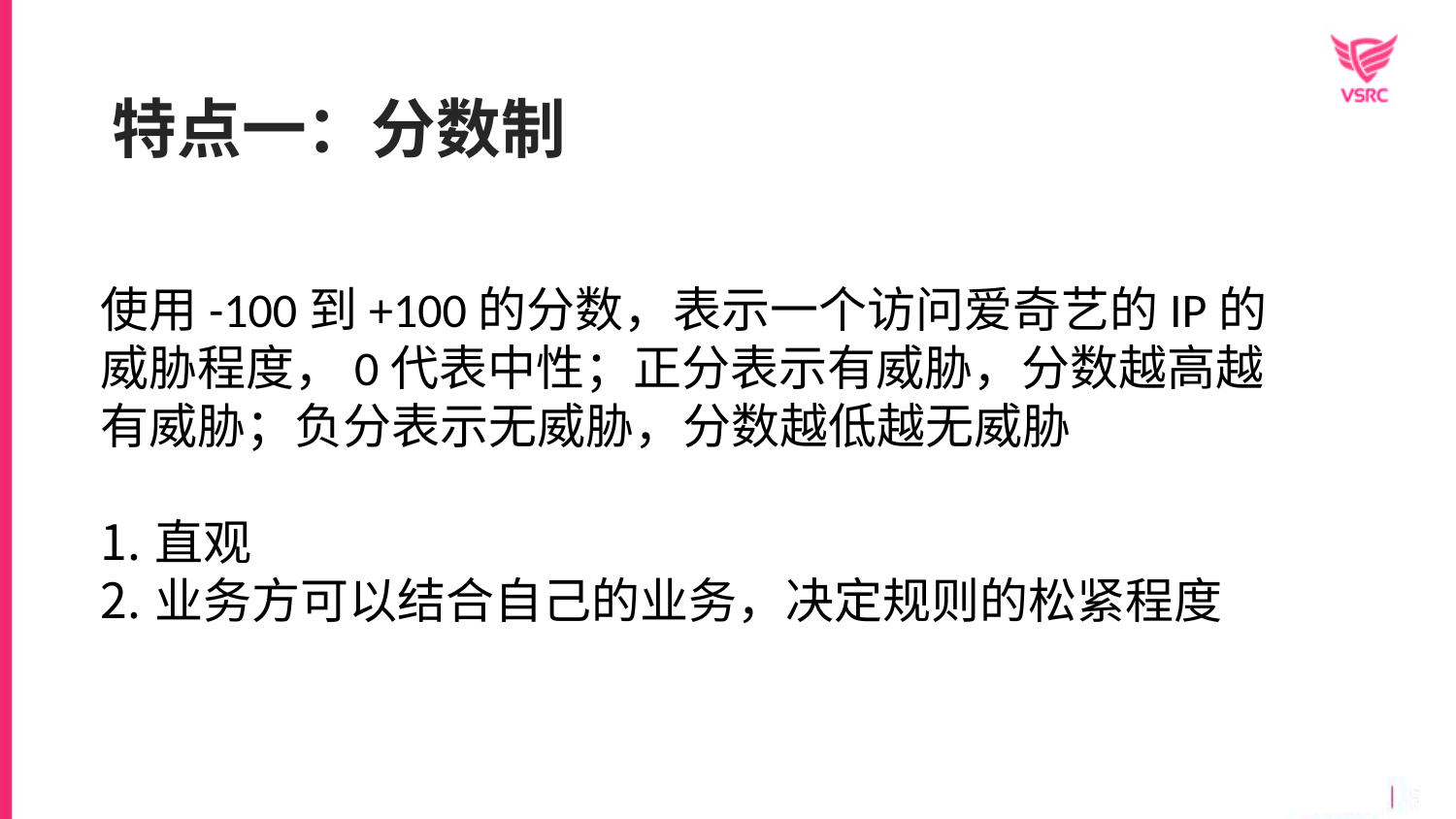

特点一：分数制
使用-100到+100的分数，表示一个访问爱奇艺的IP的威胁程度，0代表中性；正分表示有威胁，分数越高越有威胁；负分表示无威胁，分数越低越无威胁

直观
业务方可以结合自己的业务，决定规则的松紧程度